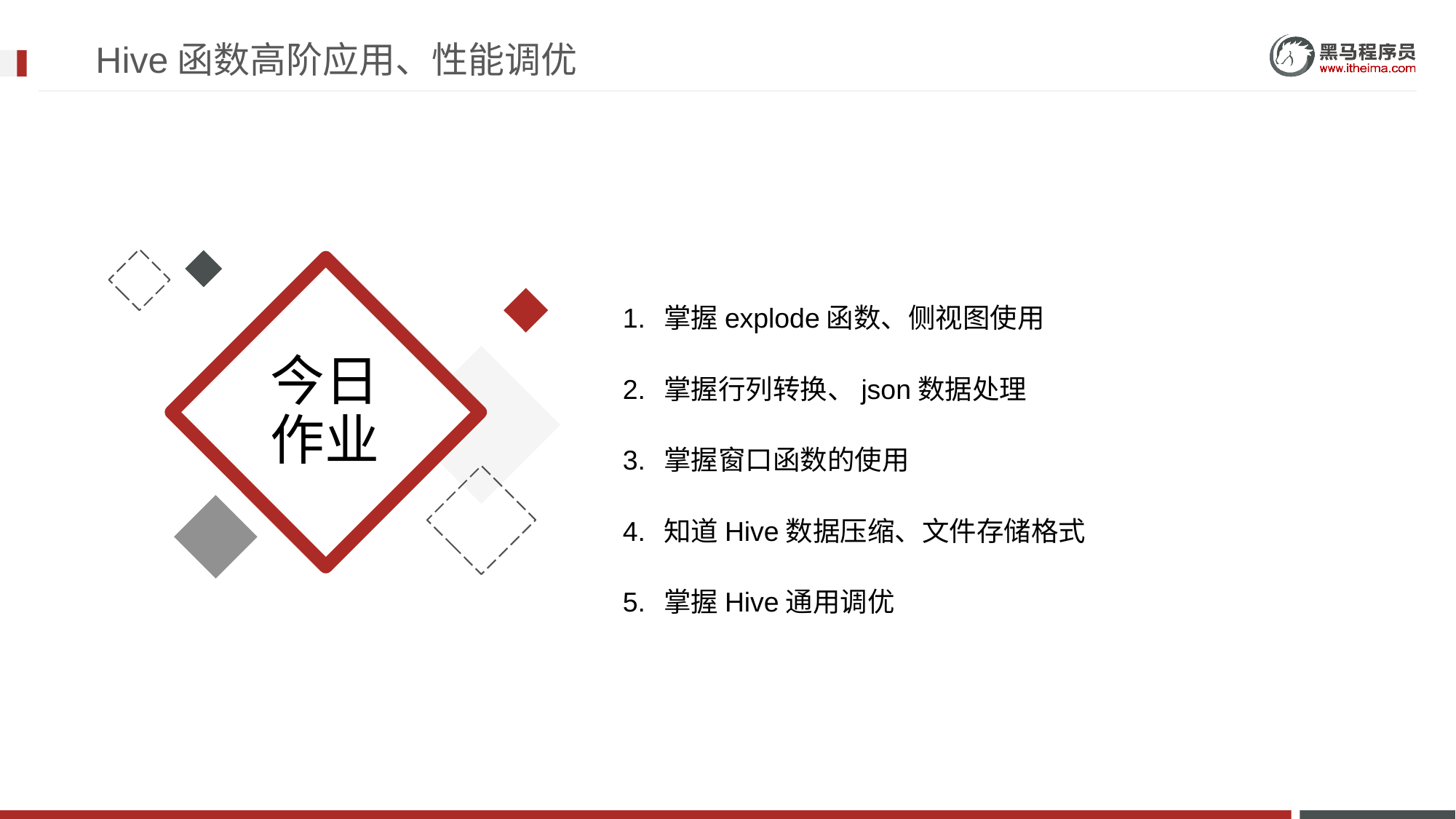

# Hive函数高阶应用、性能调优
掌握explode函数、侧视图使用
掌握行列转换、json数据处理
掌握窗口函数的使用
知道Hive数据压缩、文件存储格式
掌握Hive通用调优